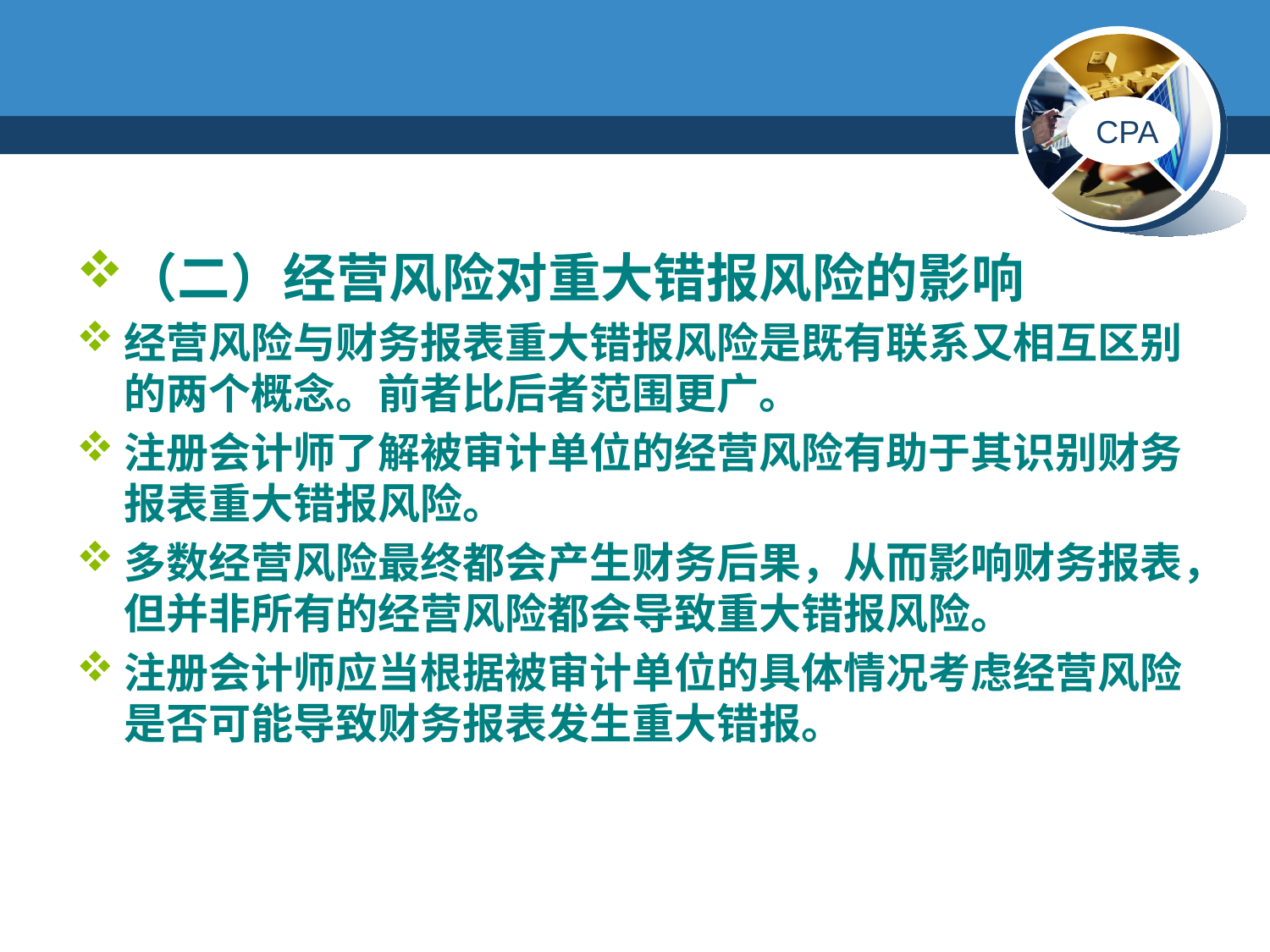

#
（二）经营风险对重大错报风险的影响
经营风险与财务报表重大错报风险是既有联系又相互区别的两个概念。前者比后者范围更广。
注册会计师了解被审计单位的经营风险有助于其识别财务报表重大错报风险。
多数经营风险最终都会产生财务后果，从而影响财务报表，但并非所有的经营风险都会导致重大错报风险。
注册会计师应当根据被审计单位的具体情况考虑经营风险是否可能导致财务报表发生重大错报。